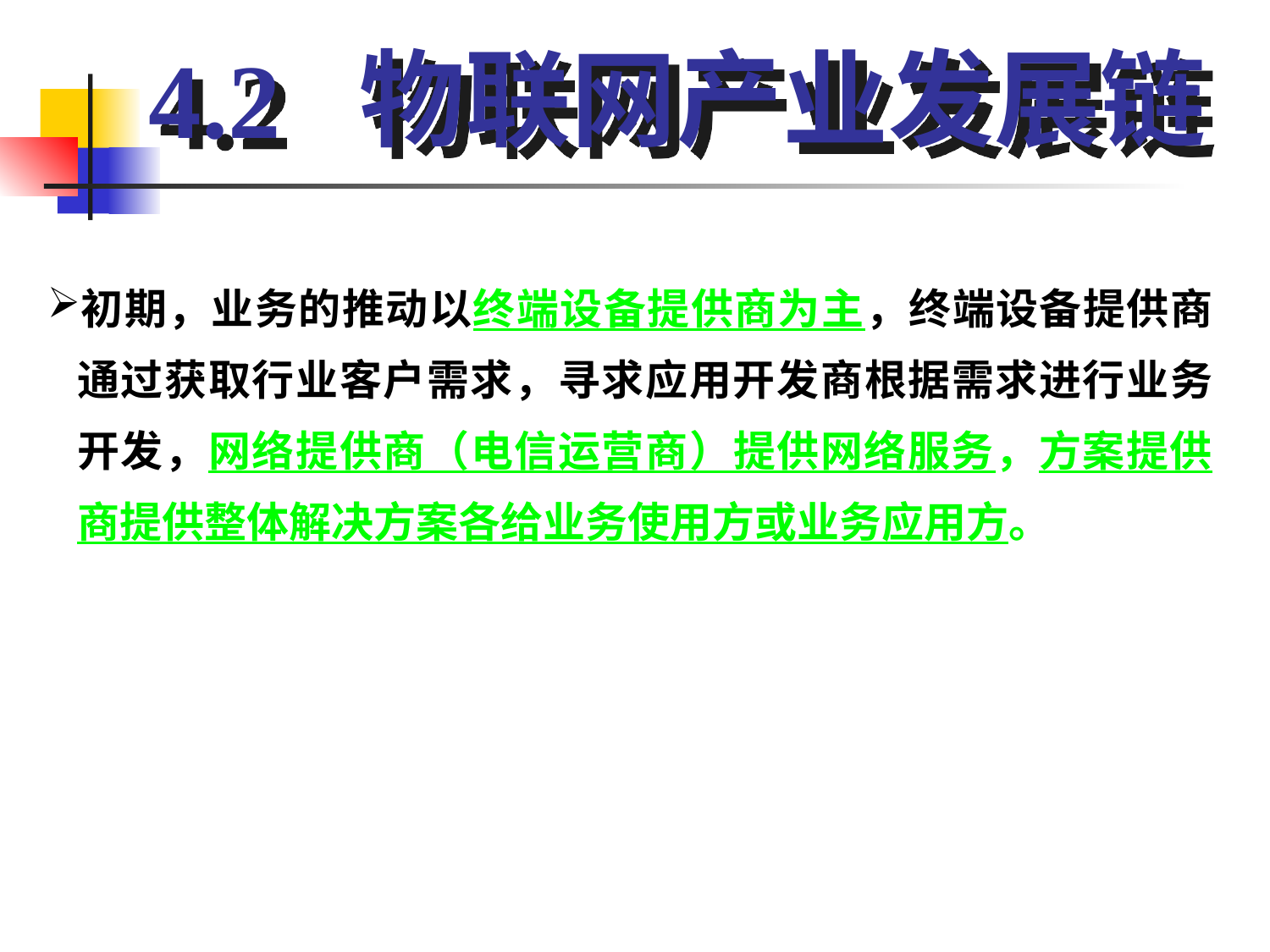

4.2  物联网产业发展链
初期，业务的推动以终端设备提供商为主，终端设备提供商通过获取行业客户需求，寻求应用开发商根据需求进行业务开发，网络提供商（电信运营商）提供网络服务，方案提供商提供整体解决方案各给业务使用方或业务应用方。